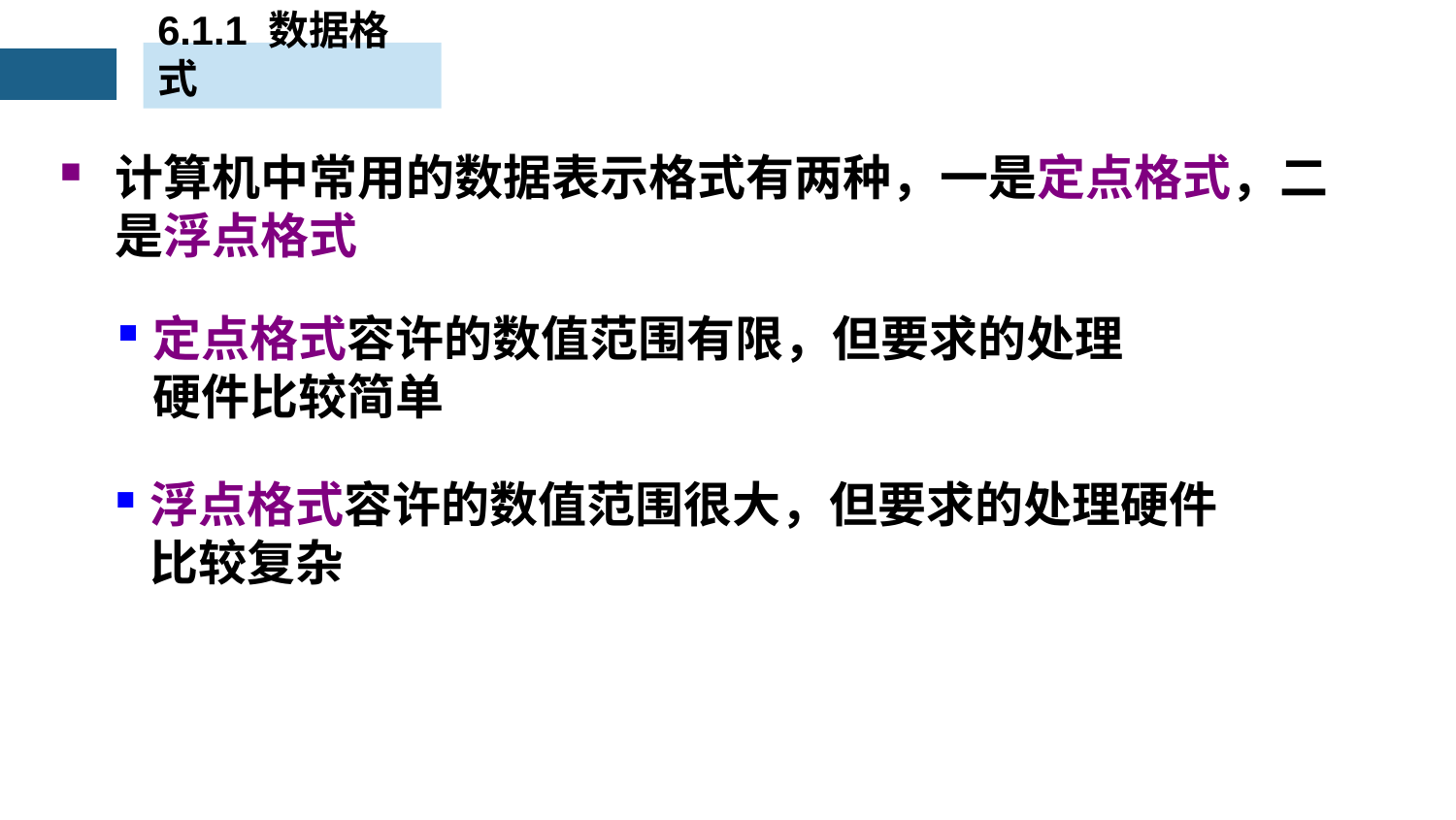

6.1.1 数据格式
计算机中常用的数据表示格式有两种，一是定点格式，二是浮点格式
定点格式容许的数值范围有限，但要求的处理硬件比较简单
浮点格式容许的数值范围很大，但要求的处理硬件比较复杂